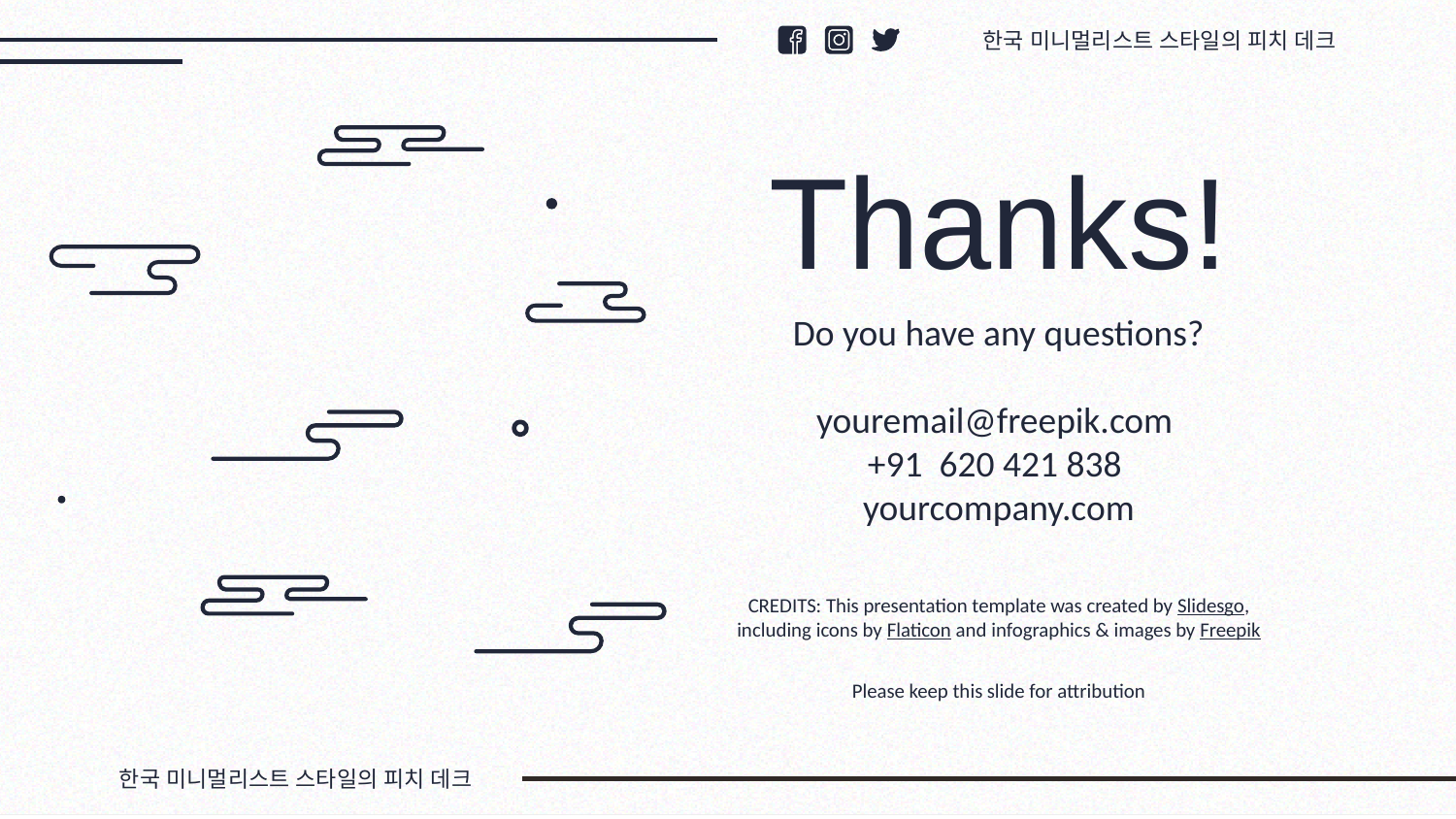

한국 미니멀리스트 스타일의 피치 데크

# Thanks!

Do you have any questions?

youremail@freepik.com
+91  620 421 838
yourcompany.com

Please keep this slide for attribution
한국 미니멀리스트 스타일의 피치 데크